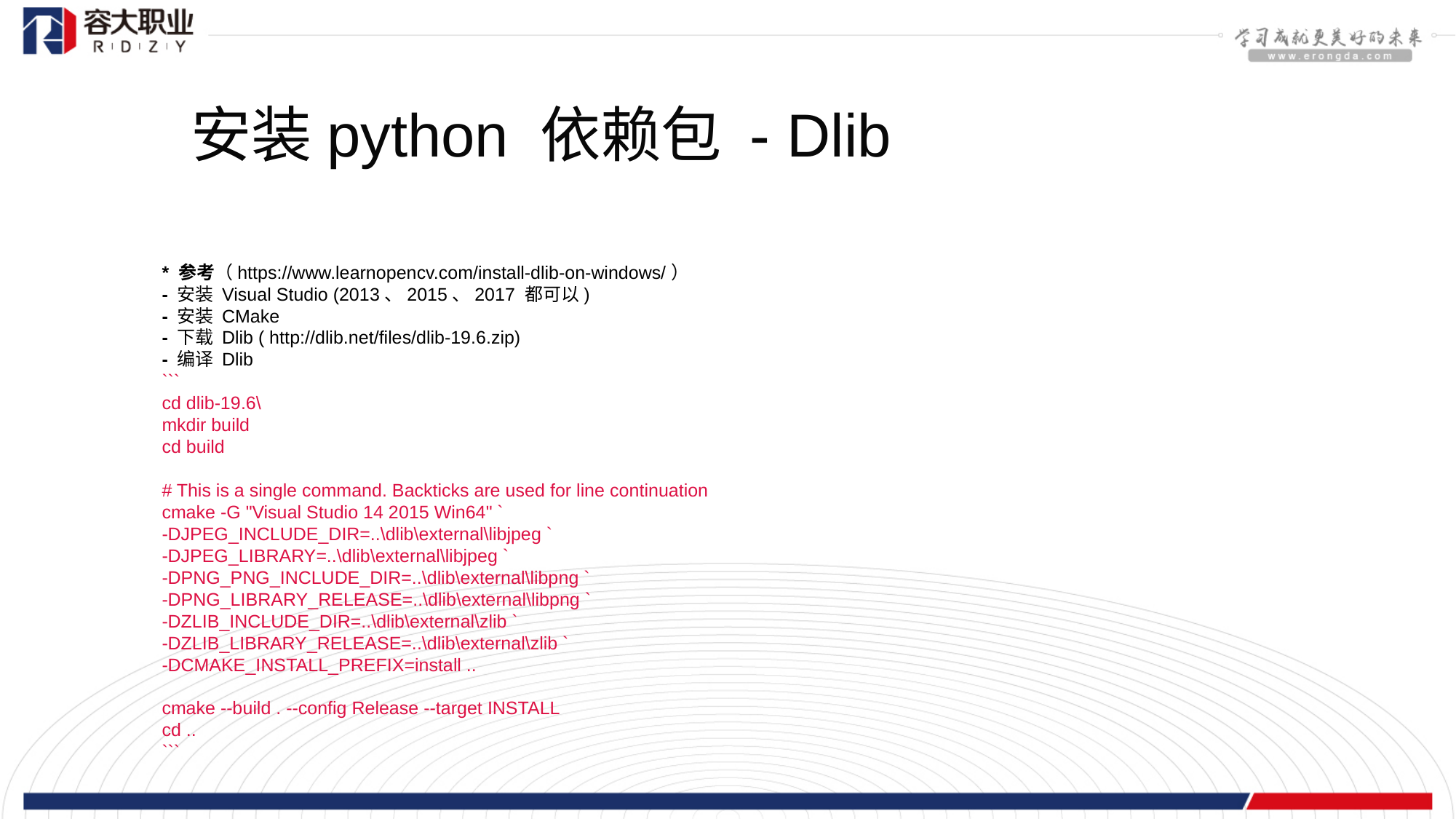

安装python 依赖包 - Dlib
* 参考（https://www.learnopencv.com/install-dlib-on-windows/）
- 安装 Visual Studio (2013、2015、2017 都可以)
- 安装 CMake
- 下载 Dlib ( http://dlib.net/files/dlib-19.6.zip)
- 编译 Dlib
```
cd dlib-19.6\
mkdir build
cd build
# This is a single command. Backticks are used for line continuation
cmake -G "Visual Studio 14 2015 Win64" `
-DJPEG_INCLUDE_DIR=..\dlib\external\libjpeg `
-DJPEG_LIBRARY=..\dlib\external\libjpeg `
-DPNG_PNG_INCLUDE_DIR=..\dlib\external\libpng `
-DPNG_LIBRARY_RELEASE=..\dlib\external\libpng `
-DZLIB_INCLUDE_DIR=..\dlib\external\zlib `
-DZLIB_LIBRARY_RELEASE=..\dlib\external\zlib `
-DCMAKE_INSTALL_PREFIX=install ..
cmake --build . --config Release --target INSTALL
cd ..
```